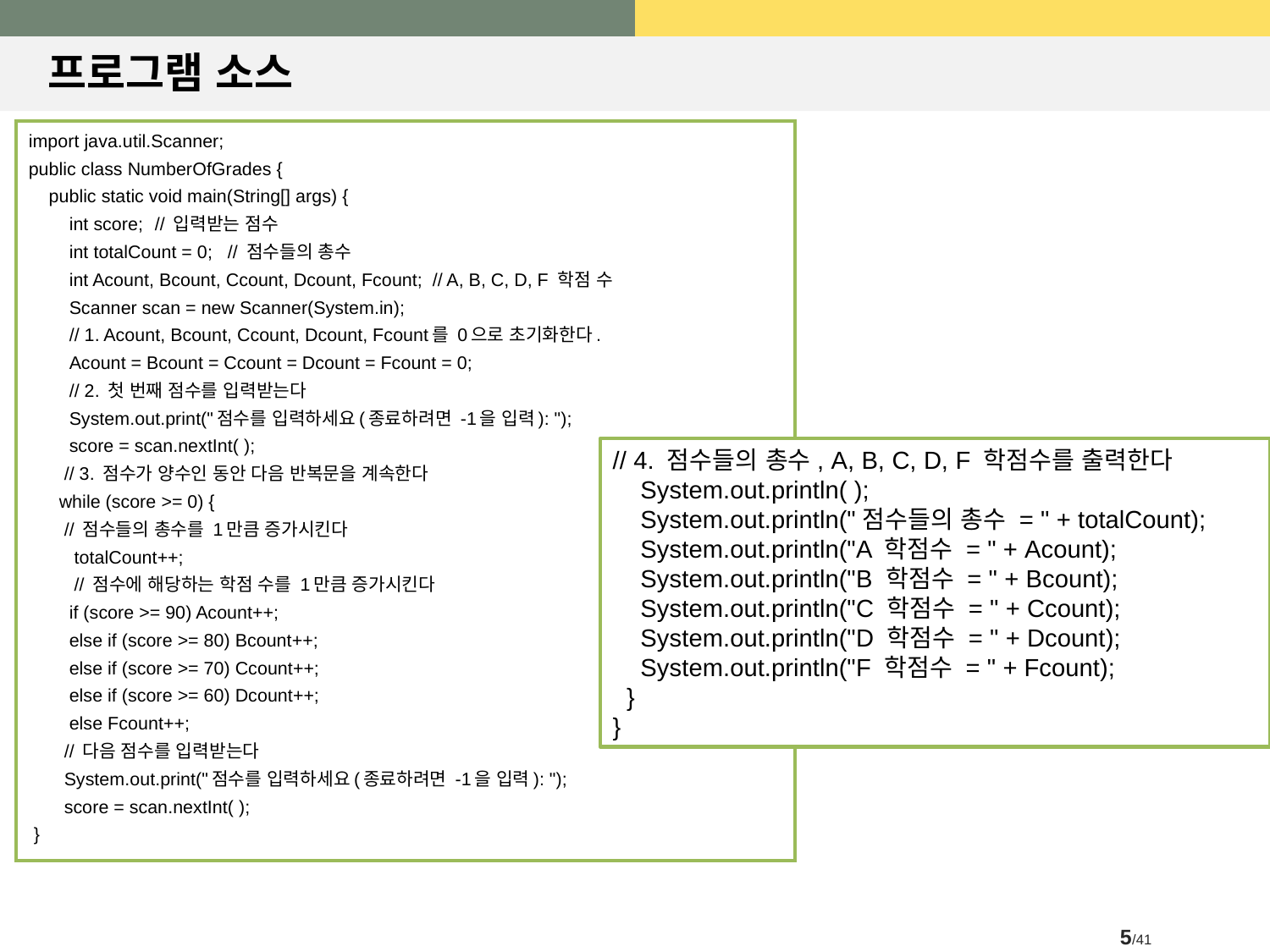

# 프로그램 소스
import java.util.Scanner;
public class NumberOfGrades {
    public static void main(String[] args) {
        int score;	// 입력받는 점수
        int totalCount = 0;   // 점수들의 총수
        int Acount, Bcount, Ccount, Dcount, Fcount;  // A, B, C, D, F 학점 수
        Scanner scan = new Scanner(System.in);
        // 1. Acount, Bcount, Ccount, Dcount, Fcount를 0으로 초기화한다.
        Acount = Bcount = Ccount = Dcount = Fcount = 0;
        // 2. 첫 번째 점수를 입력받는다
        System.out.print("점수를 입력하세요(종료하려면 -1을 입력): ");
        score = scan.nextInt( );
       // 3. 점수가 양수인 동안 다음 반복문을 계속한다
      while (score >= 0) {
       // 점수들의 총수를 1만큼 증가시킨다
         totalCount++;
         // 점수에 해당하는 학점 수를 1만큼 증가시킨다
        if (score >= 90) Acount++;
        else if (score >= 80) Bcount++;
        else if (score >= 70) Ccount++;
        else if (score >= 60) Dcount++;
        else Fcount++;
       // 다음 점수를 입력받는다
       System.out.print("점수를 입력하세요(종료하려면 -1을 입력): ");
       score = scan.nextInt( );
 }

// 4. 점수들의 총수, A, B, C, D, F 학점수를 출력한다
    System.out.println( );
    System.out.println("점수들의 총수 = " + totalCount);
    System.out.println("A 학점수 = " + Acount);
    System.out.println("B 학점수 = " + Bcount);
    System.out.println("C 학점수 = " + Ccount);
    System.out.println("D 학점수 = " + Dcount);
    System.out.println("F 학점수 = " + Fcount);
  }
}